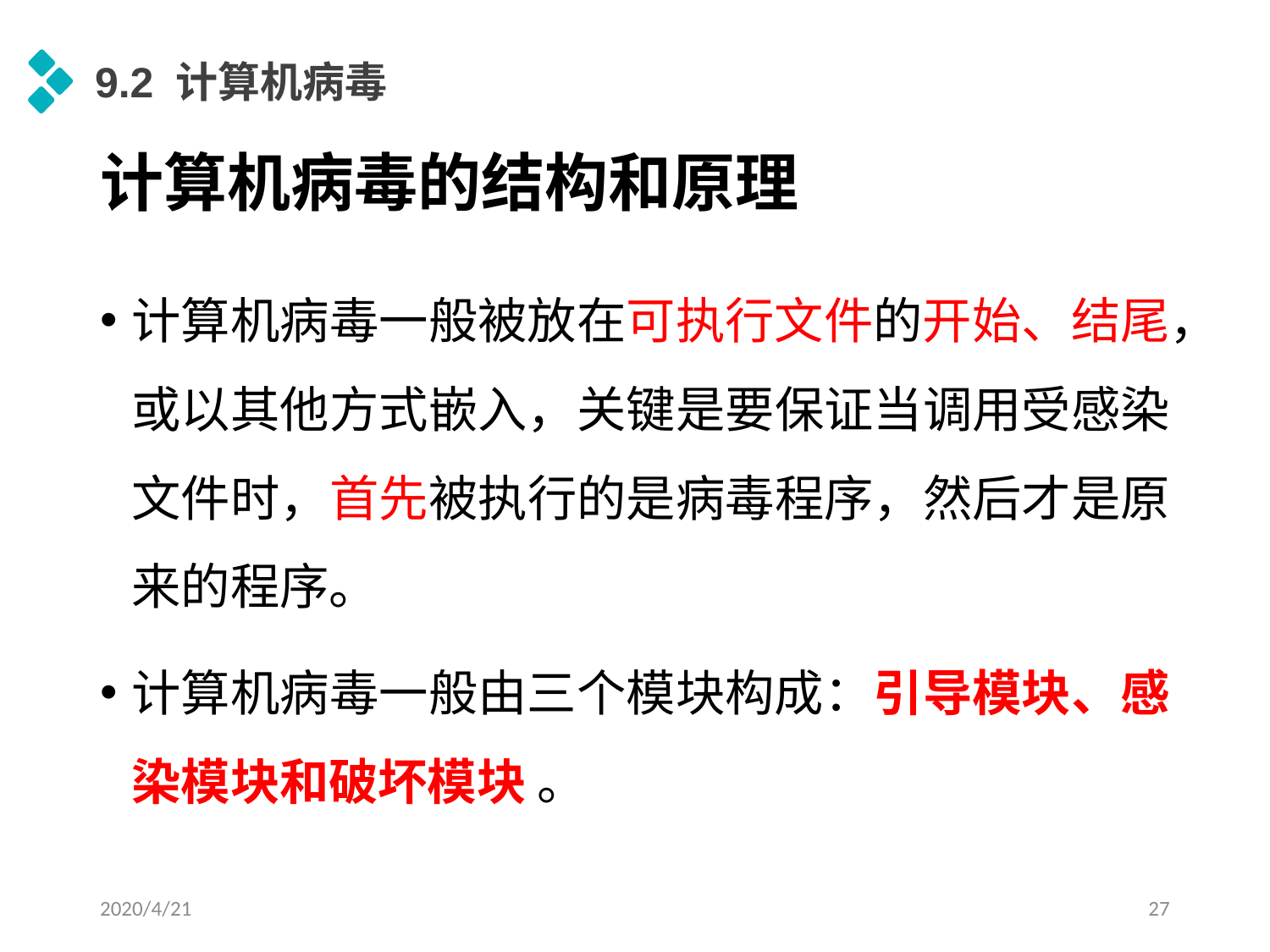

9.2 计算机病毒

# 计算机病毒的结构和原理
计算机病毒一般被放在可执行文件的开始、结尾，或以其他方式嵌入，关键是要保证当调用受感染文件时，首先被执行的是病毒程序，然后才是原来的程序。
计算机病毒一般由三个模块构成：引导模块、感染模块和破坏模块 。
2020/4/21
27